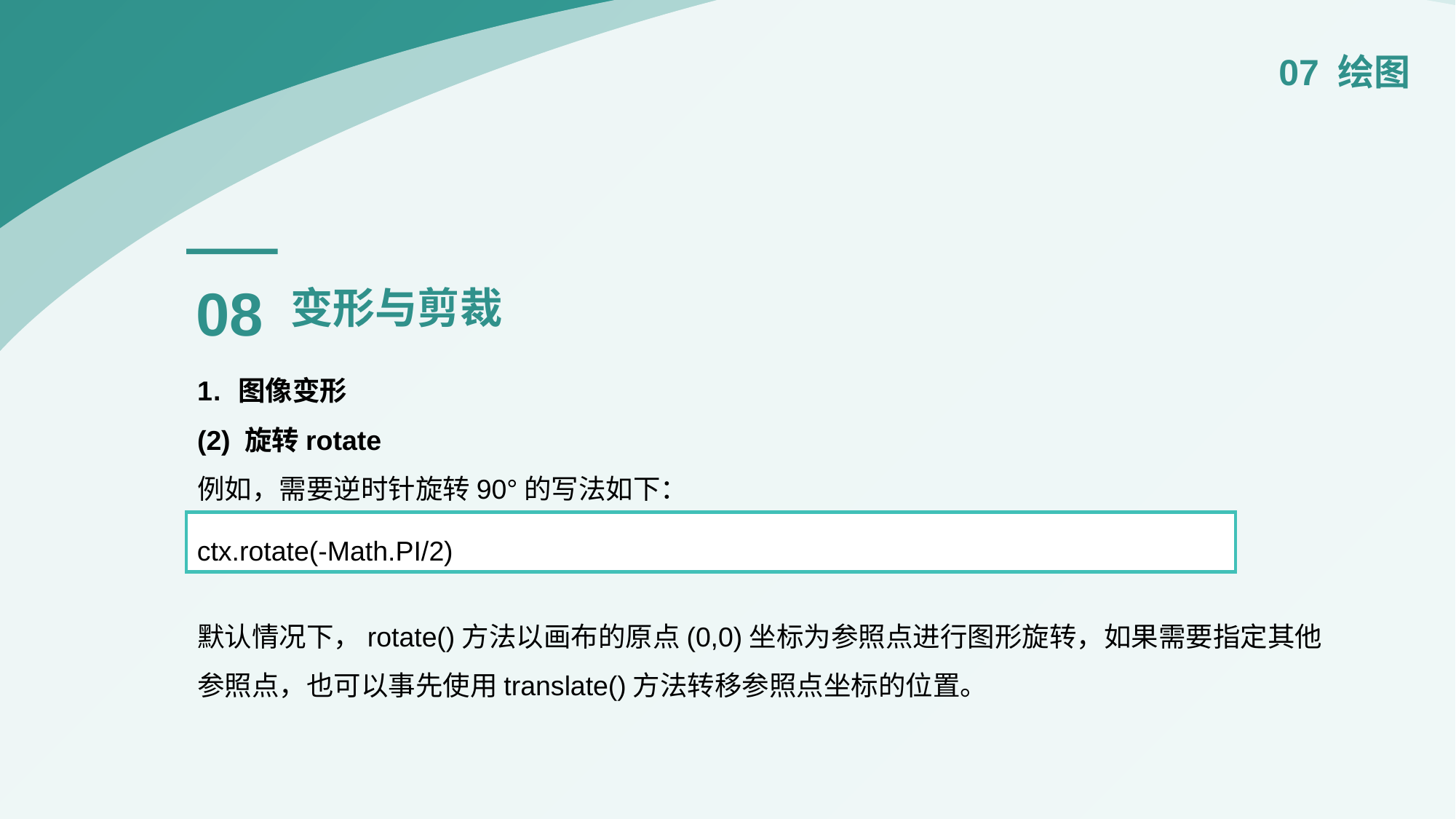

07 绘图
08

变形与剪裁
图像变形
(2) 旋转rotate
例如，需要逆时针旋转90°的写法如下：

默认情况下，rotate()方法以画布的原点(0,0)坐标为参照点进行图形旋转，如果需要指定其他参照点，也可以事先使用translate()方法转移参照点坐标的位置。
ctx.rotate(-Math.PI/2)